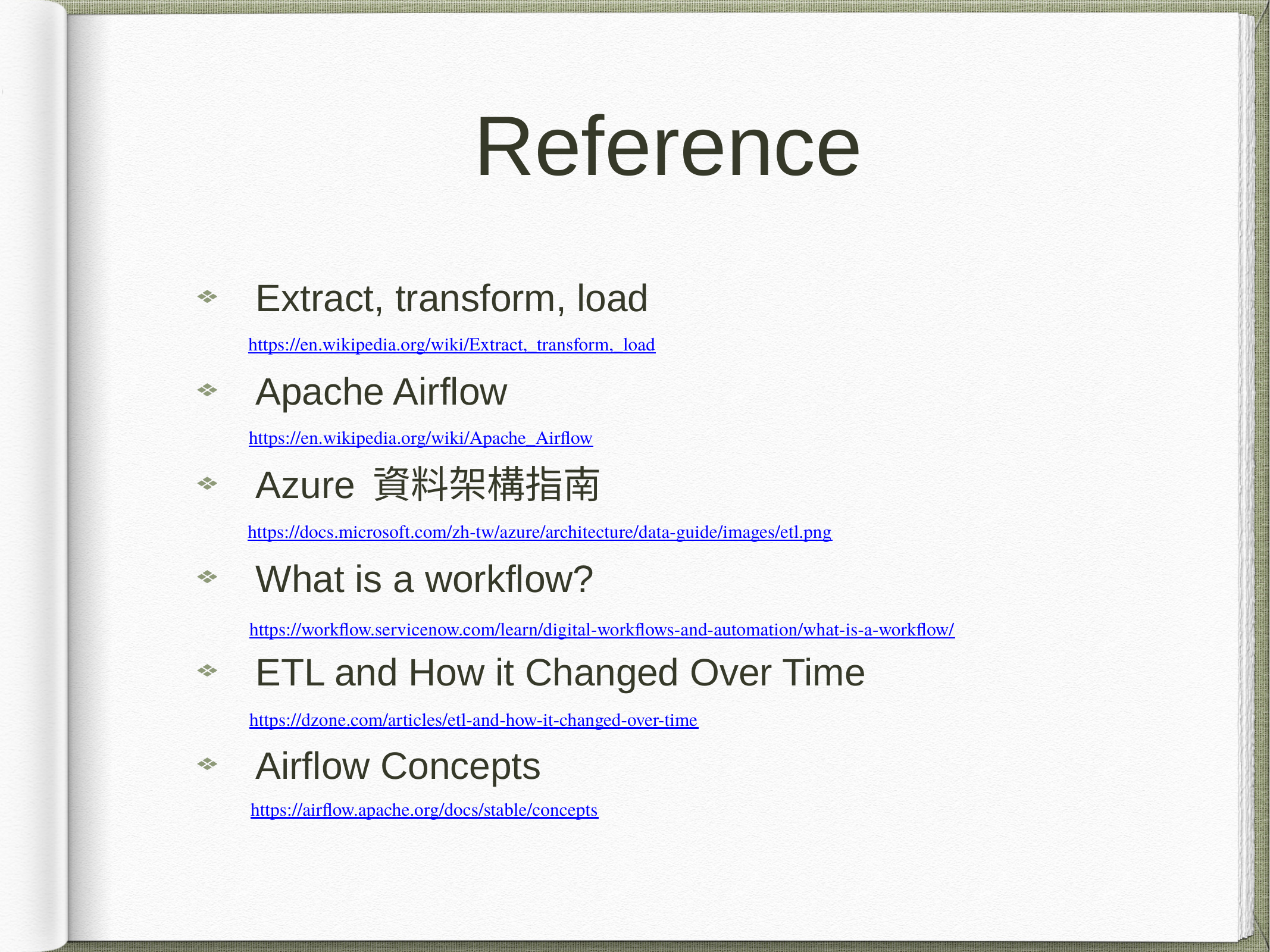

# Reference
Extract, transform, load
Apache Airflow
Azure 資料架構指南
What is a workflow?
ETL and How it Changed Over Time
Airflow Concepts
https://en.wikipedia.org/wiki/Extract,_transform,_load
https://en.wikipedia.org/wiki/Apache_Airflow
https://docs.microsoft.com/zh-tw/azure/architecture/data-guide/images/etl.png
https://workflow.servicenow.com/learn/digital-workflows-and-automation/what-is-a-workflow/
https://dzone.com/articles/etl-and-how-it-changed-over-time
https://airflow.apache.org/docs/stable/concepts